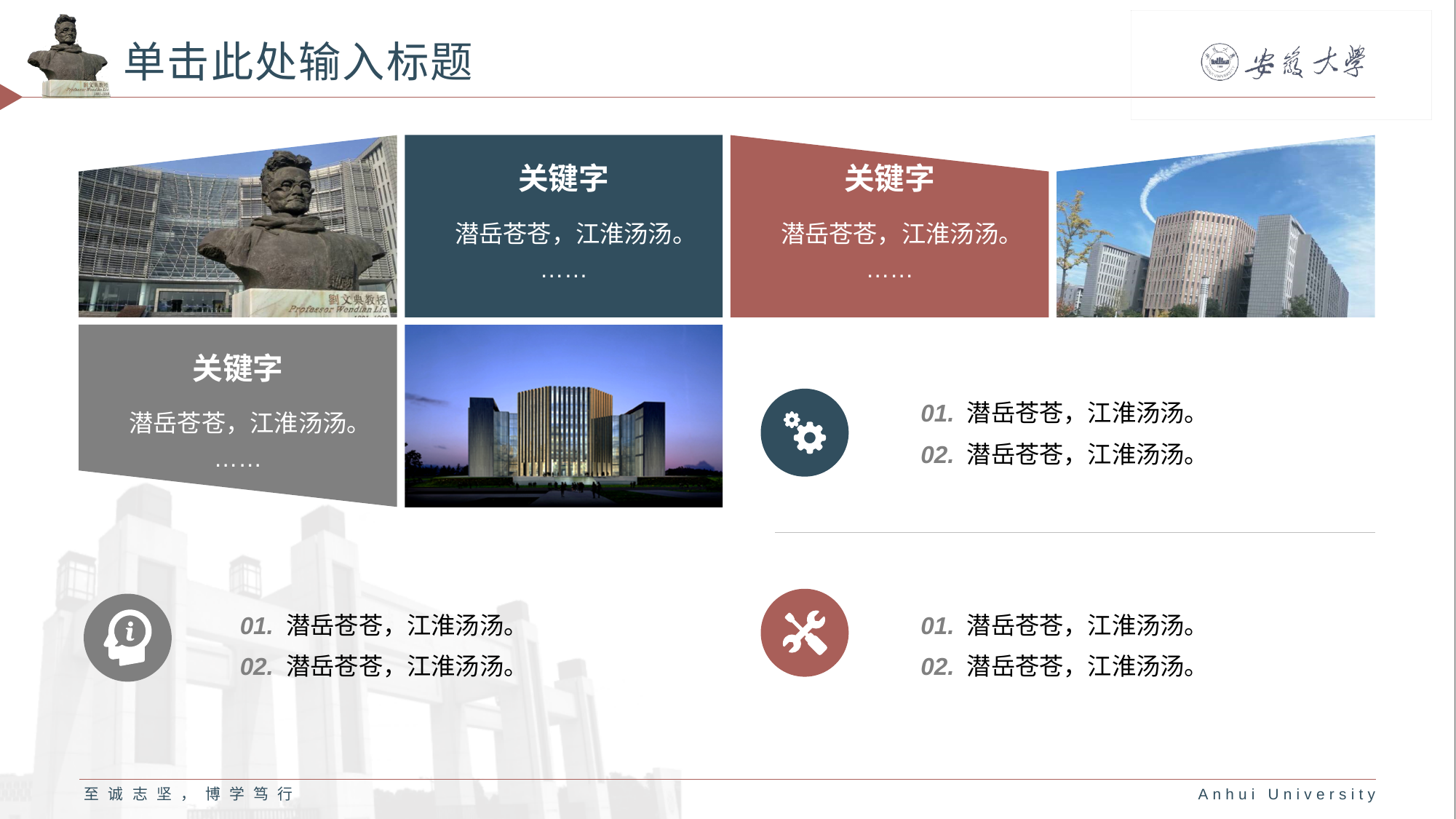

# 单击此处输入标题

关键字
潜岳苍苍，江淮汤汤。
……
关键字
潜岳苍苍，江淮汤汤。
……

关键字
潜岳苍苍，江淮汤汤。
……
01. 潜岳苍苍，江淮汤汤。

02. 潜岳苍苍，江淮汤汤。

01. 潜岳苍苍，江淮汤汤。

02. 潜岳苍苍，江淮汤汤。

01. 潜岳苍苍，江淮汤汤。

02. 潜岳苍苍，江淮汤汤。